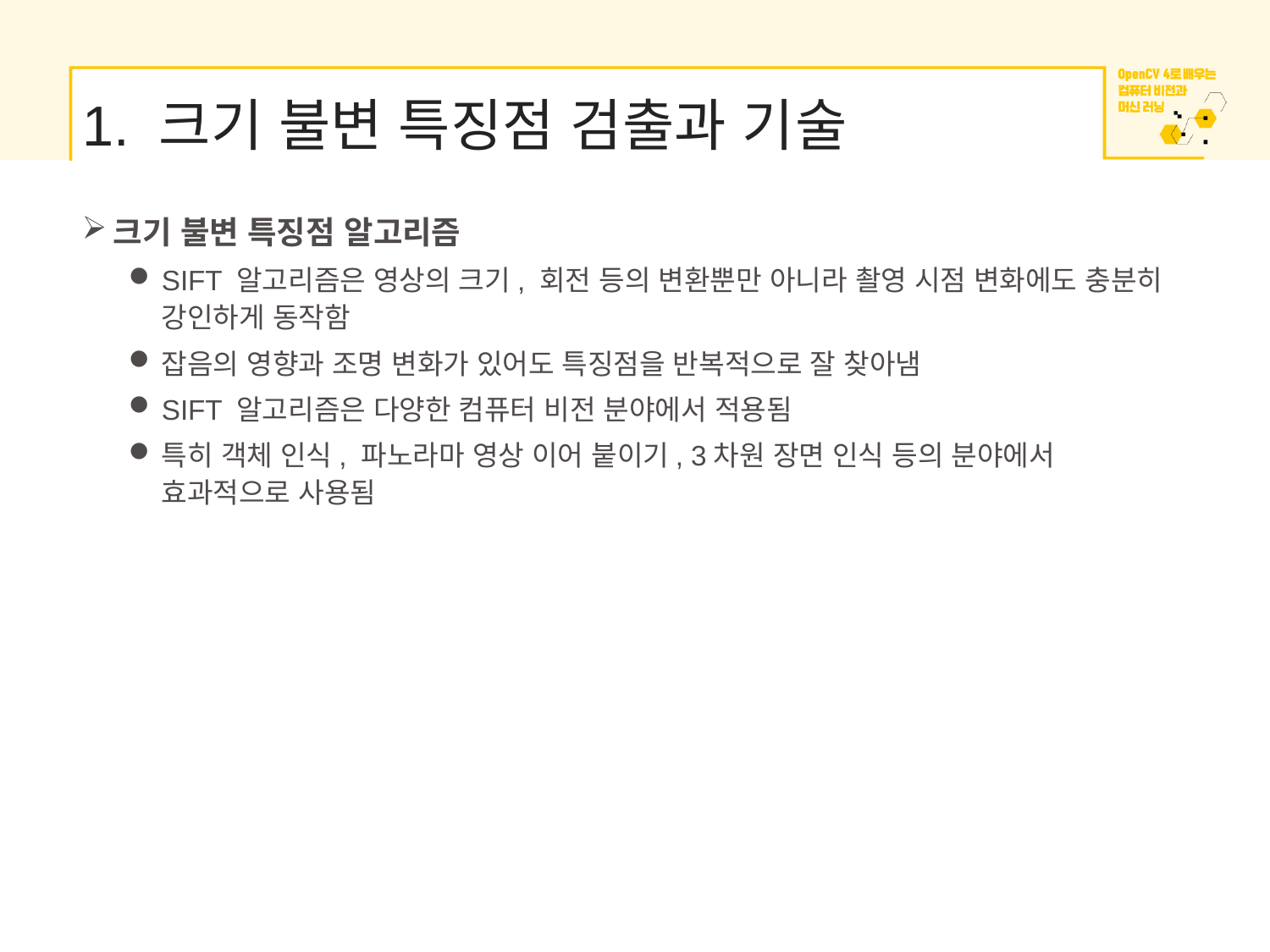

# 1. 크기 불변 특징점 검출과 기술
크기 불변 특징점 알고리즘
SIFT 알고리즘은 영상의 크기, 회전 등의 변환뿐만 아니라 촬영 시점 변화에도 충분히 강인하게 동작함
잡음의 영향과 조명 변화가 있어도 특징점을 반복적으로 잘 찾아냄
SIFT 알고리즘은 다양한 컴퓨터 비전 분야에서 적용됨
특히 객체 인식, 파노라마 영상 이어 붙이기, 3차원 장면 인식 등의 분야에서 효과적으로 사용됨